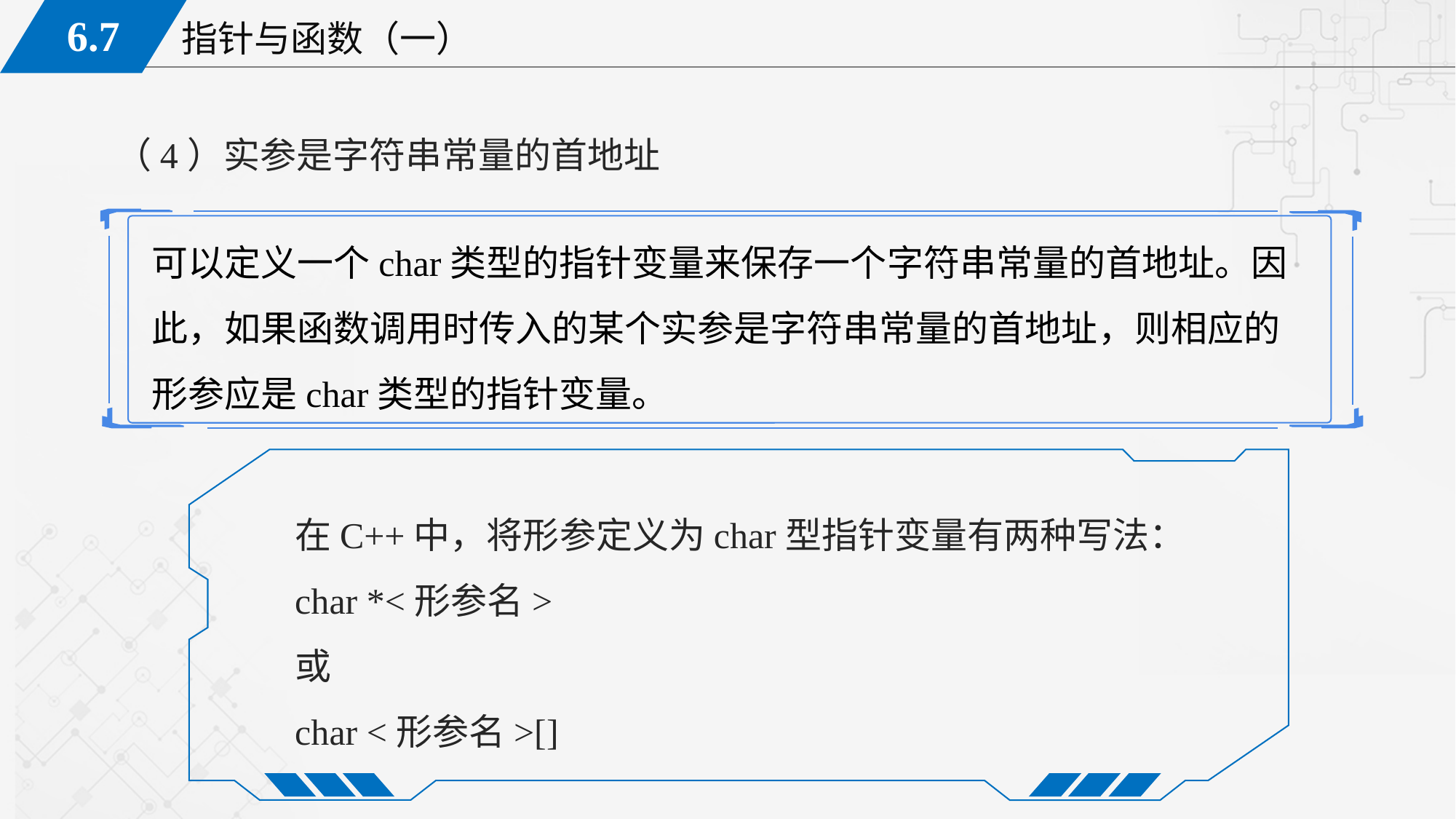

（4）实参是字符串常量的首地址

可以定义一个char类型的指针变量来保存一个字符串常量的首地址。因此，如果函数调用时传入的某个实参是字符串常量的首地址，则相应的形参应是char类型的指针变量。

在C++中，将形参定义为char型指针变量有两种写法：
char *<形参名>
或
char <形参名>[]